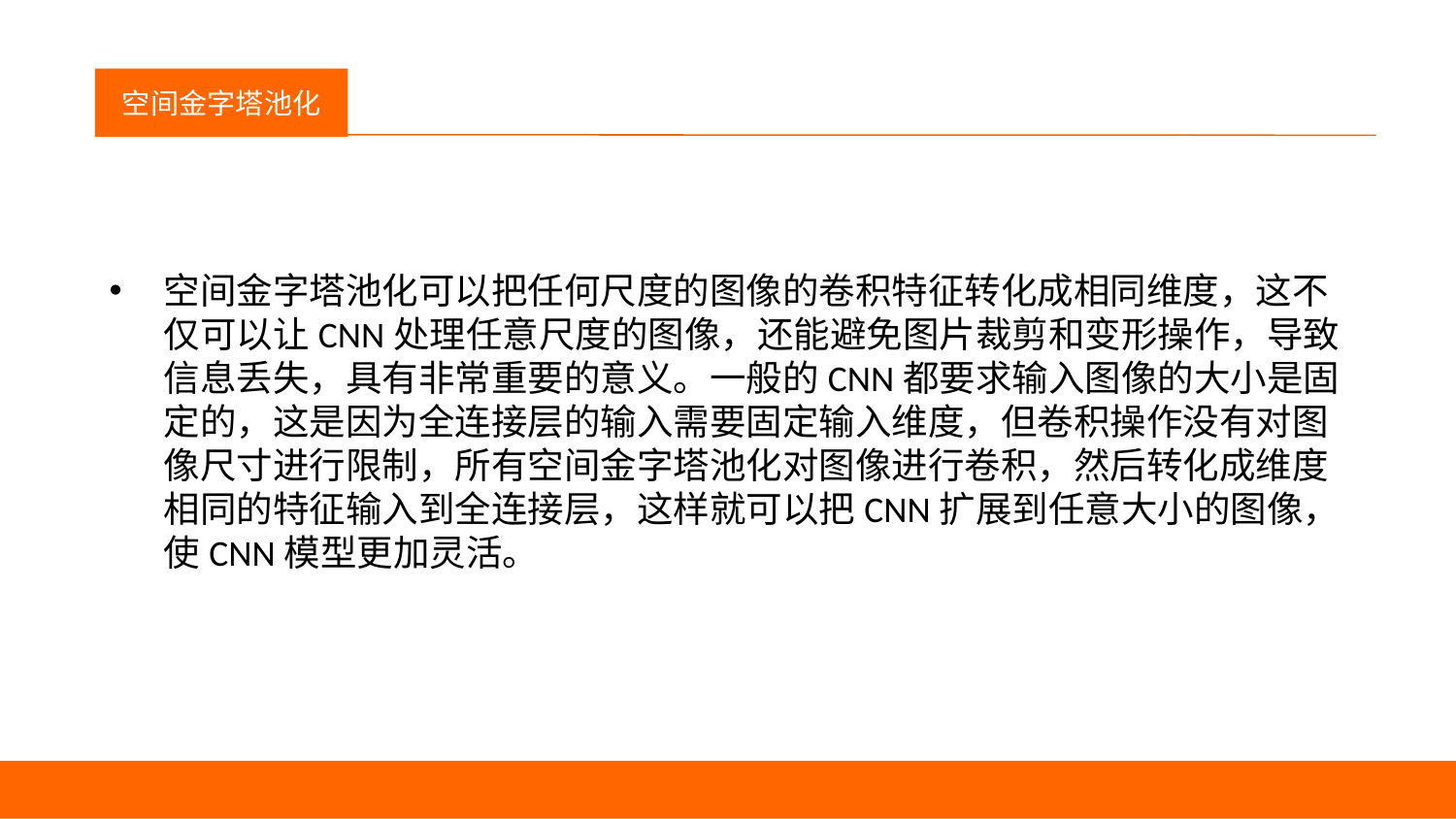

议程
空间金字塔池化

空间金字塔池化可以把任何尺度的图像的卷积特征转化成相同维度，这不仅可以让CNN处理任意尺度的图像，还能避免图片裁剪和变形操作，导致信息丢失，具有非常重要的意义。一般的CNN都要求输入图像的大小是固定的，这是因为全连接层的输入需要固定输入维度，但卷积操作没有对图像尺寸进行限制，所有空间金字塔池化对图像进行卷积，然后转化成维度相同的特征输入到全连接层，这样就可以把CNN扩展到任意大小的图像，使CNN模型更加灵活。